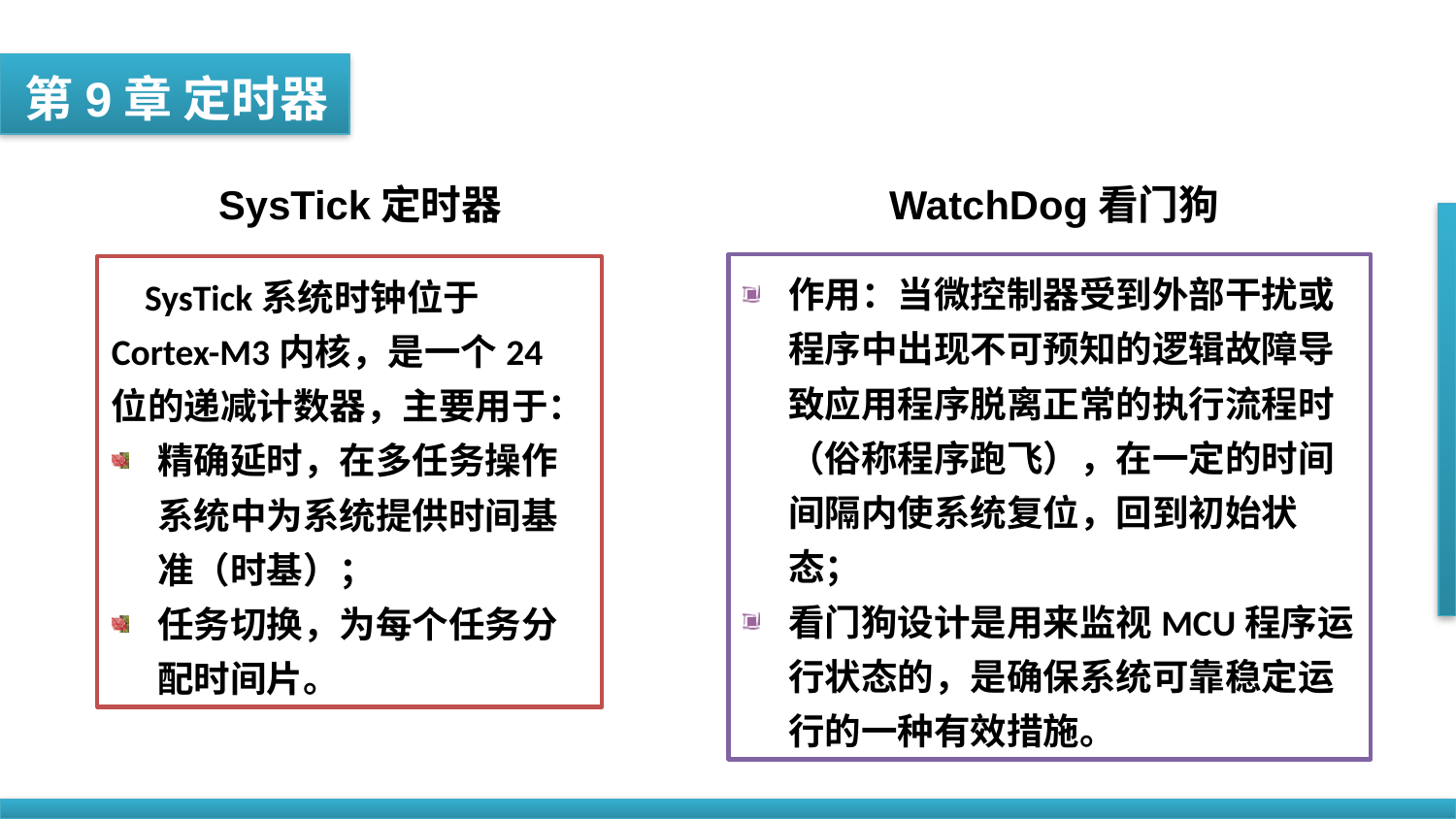

第9章 定时器
SysTick定时器
WatchDog看门狗
作用：当微控制器受到外部干扰或程序中出现不可预知的逻辑故障导致应用程序脱离正常的执行流程时（俗称程序跑飞），在一定的时间间隔内使系统复位，回到初始状态；
看门狗设计是用来监视MCU程序运行状态的，是确保系统可靠稳定运行的一种有效措施。
    SysTick系统时钟位于Cortex-M3内核，是一个24位的递减计数器，主要用于：
精确延时，在多任务操作系统中为系统提供时间基准（时基）；
任务切换，为每个任务分配时间片。